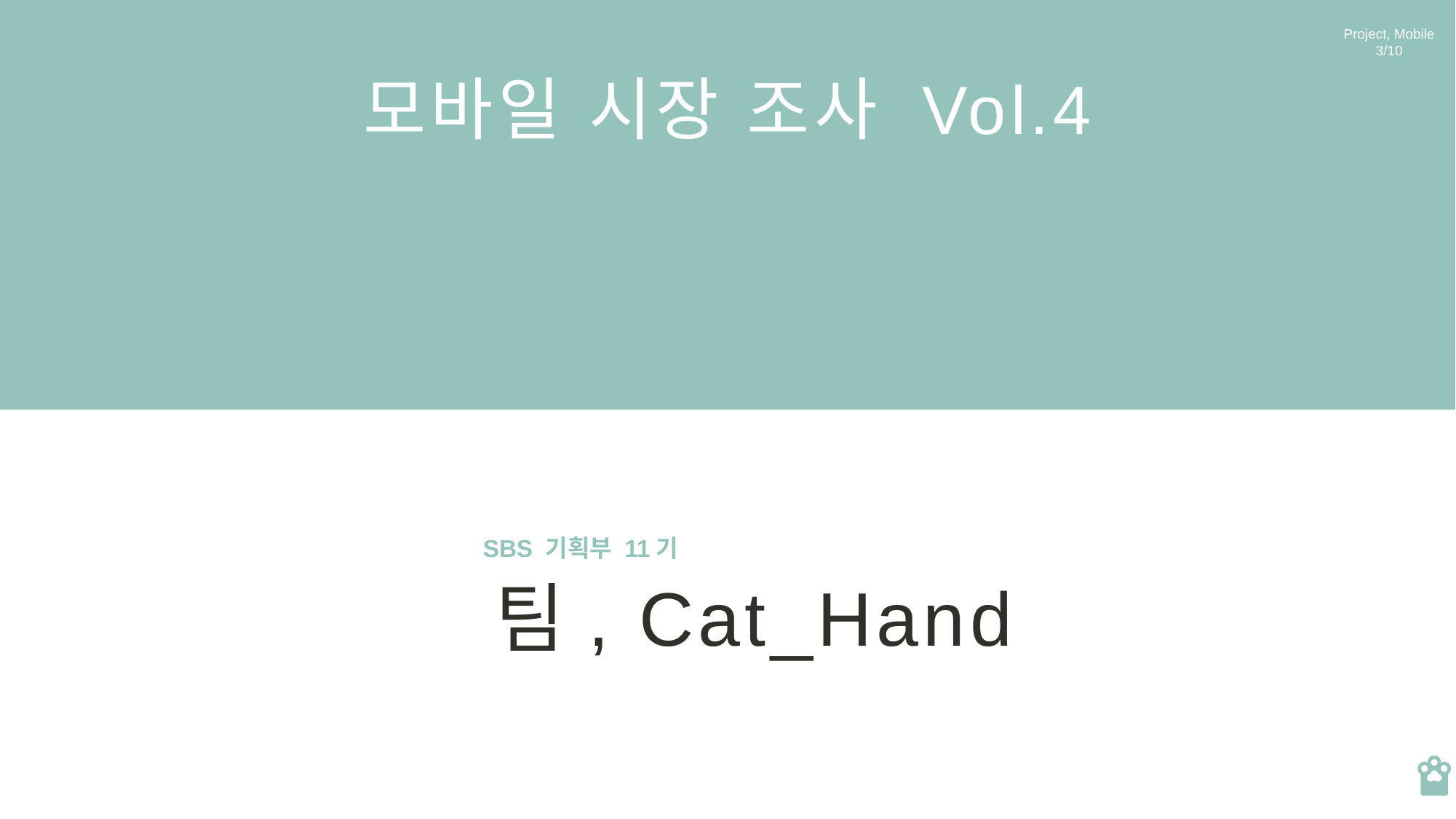

모바일 시장 조사 Vol.4
SBS 기획부 11기
팀, Cat_Hand